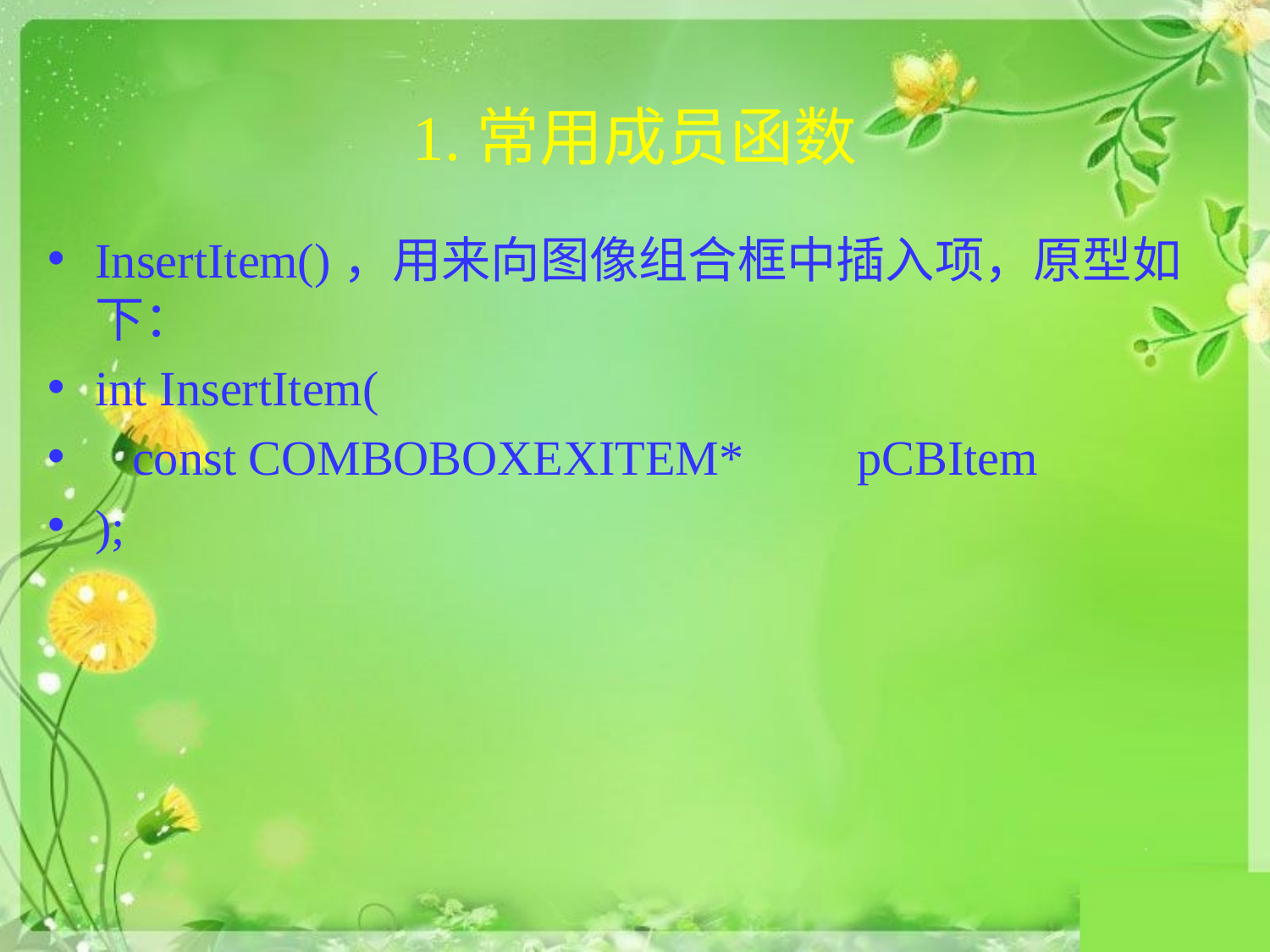

# 1.常用成员函数
InsertItem()，用来向图像组合框中插入项，原型如下：
int InsertItem(
   const COMBOBOXEXITEM* 	pCBItem
);